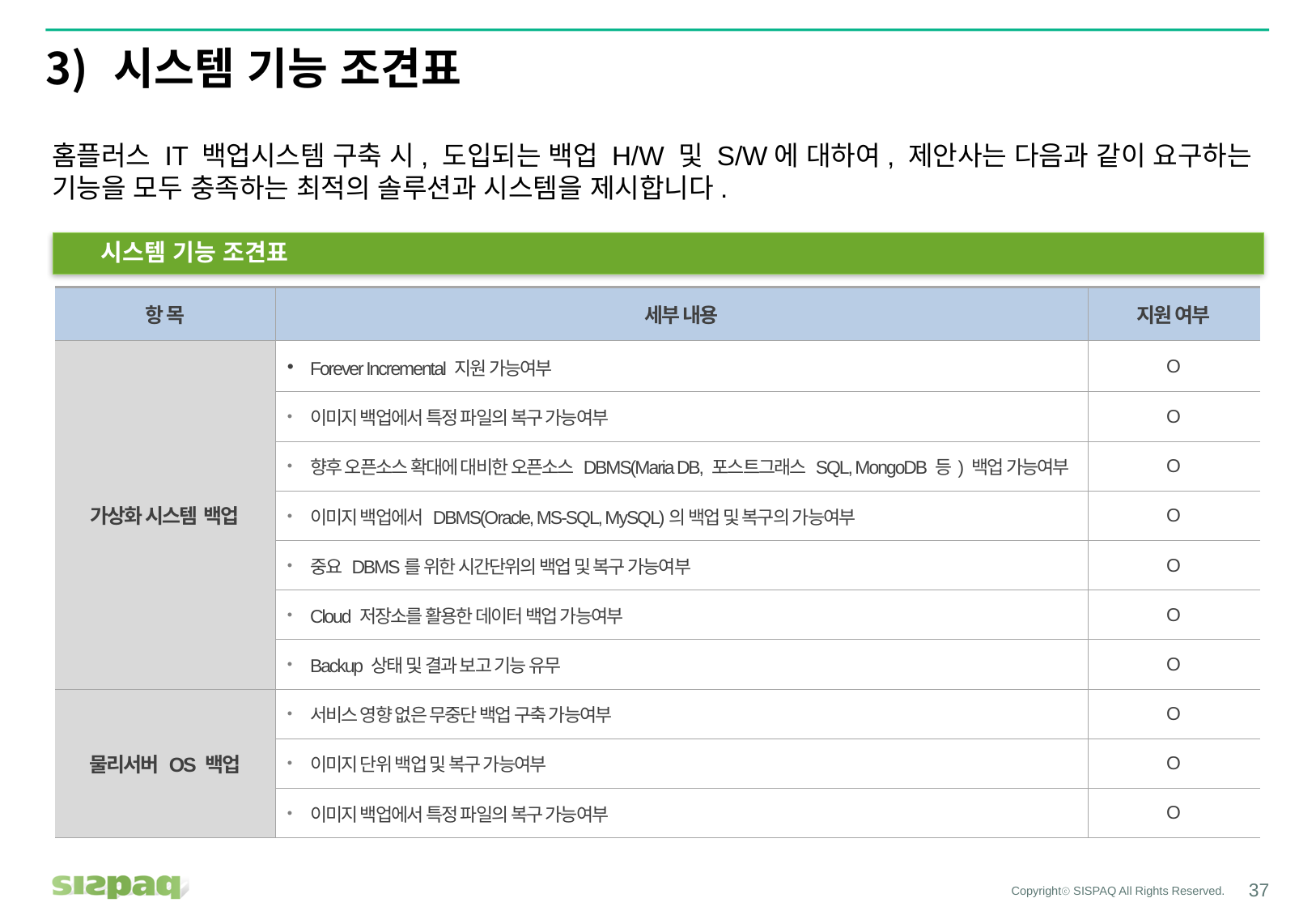

# 시스템 기능 조견표
홈플러스 IT 백업시스템 구축 시, 도입되는 백업 H/W 및 S/W에 대하여, 제안사는 다음과 같이 요구하는 기능을 모두 충족하는 최적의 솔루션과 시스템을 제시합니다.
시스템 기능 조견표
| 항 목 | 세부 내용 | 지원 여부 |
| --- | --- | --- |
| 가상화 시스템 백업 | Forever Incremental 지원 가능여부 | O |
|  | 이미지 백업에서 특정 파일의 복구 가능여부 | O |
|  | 향후 오픈소스 확대에 대비한 오픈소스 DBMS(Maria DB, 포스트그래스 SQL, MongoDB 등) 백업 가능여부 | O |
|  | 이미지 백업에서 DBMS(Oracle, MS-SQL, MySQL)의 백업 및 복구의 가능여부 | O |
|  | 중요 DBMS를 위한 시간단위의 백업 및 복구 가능여부 | O |
|  | Cloud 저장소를 활용한 데이터 백업 가능여부 | O |
|  | Backup 상태 및 결과 보고 기능 유무 | O |
| 물리서버 OS 백업 | 서비스 영향 없은 무중단 백업 구축 가능여부 | O |
|  | 이미지 단위 백업 및 복구 가능여부 | O |
|  | 이미지 백업에서 특정 파일의 복구 가능여부 | O |